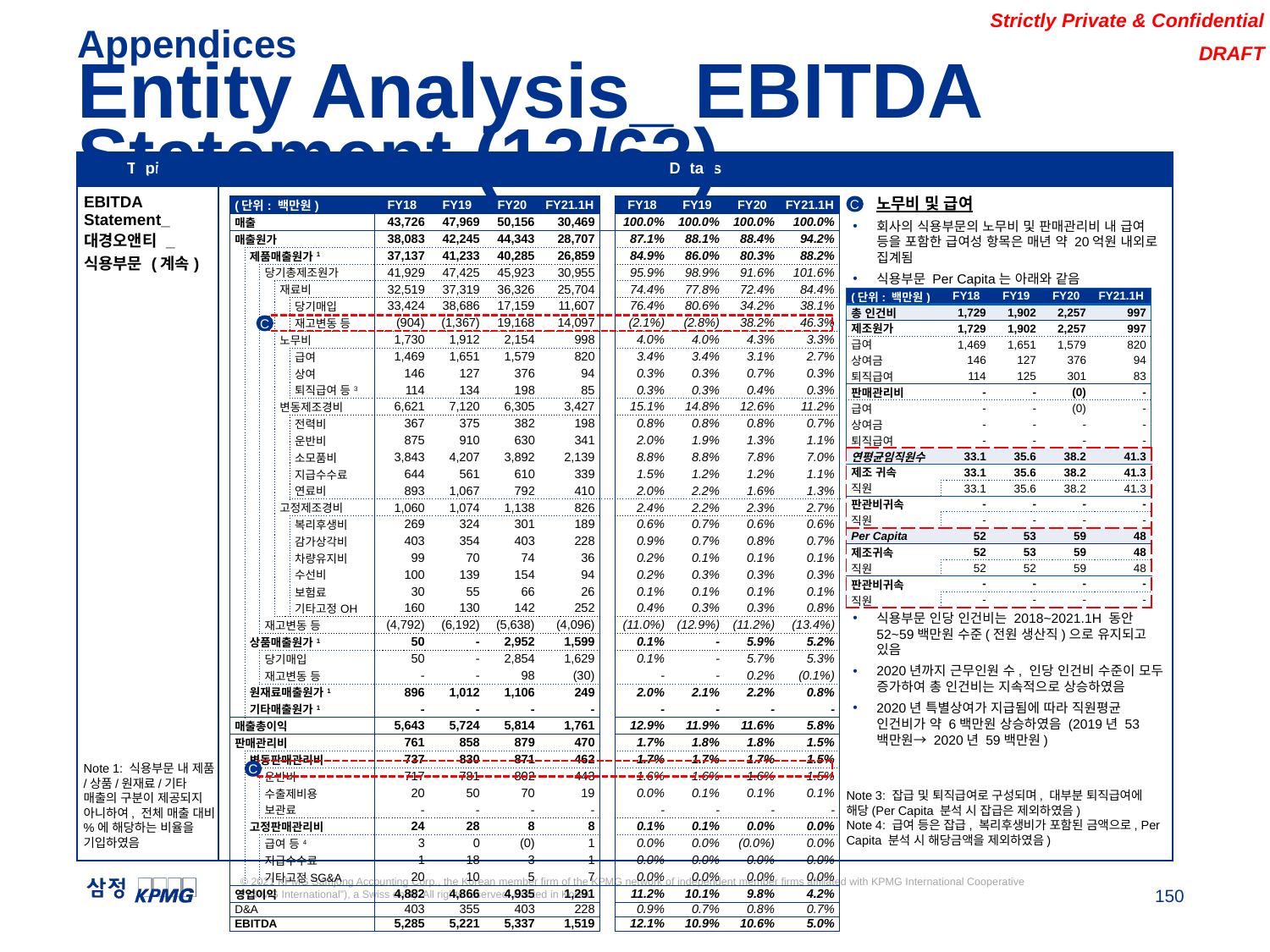

Appendices
Entity Analysis_ EBITDA Statement (13/63)
| Topic | Details |
| --- | --- |
| EBITDA Statement\_ 대경오앤티 \_식용부문 (계속) |  |
노무비 및 급여
회사의 식용부문의 노무비 및 판매관리비 내 급여 등을 포함한 급여성 항목은 매년 약 20억원 내외로 집계됨
식용부문 Per Capita는 아래와 같음

식용부문 인당 인건비는 2018~2021.1H 동안 52~59백만원 수준(전원 생산직)으로 유지되고 있음
2020년까지 근무인원 수, 인당 인건비 수준이 모두 증가하여 총 인건비는 지속적으로 상승하였음
2020년 특별상여가 지급됨에 따라 직원평균 인건비가 약 6백만원 상승하였음 (2019년 53백만원→ 2020년 59백만원)

| (단위: 백만원) |  |  |  |  | FY18 | FY19 | FY20 | FY21.1H |  | FY18 | FY19 | FY20 | FY21.1H |
| --- | --- | --- | --- | --- | --- | --- | --- | --- | --- | --- | --- | --- | --- |
| 매출 |  |  |  |  | 43,726 | 47,969 | 50,156 | 30,469 |  | 100.0% | 100.0% | 100.0% | 100.0% |
| 매출원가 |  |  |  |  | 38,083 | 42,245 | 44,343 | 28,707 |  | 87.1% | 88.1% | 88.4% | 94.2% |
|  | 제품매출원가1 |  |  |  | 37,137 | 41,233 | 40,285 | 26,859 |  | 84.9% | 86.0% | 80.3% | 88.2% |
|  |  | 당기총제조원가 |  |  | 41,929 | 47,425 | 45,923 | 30,955 |  | 95.9% | 98.9% | 91.6% | 101.6% |
|  |  |  | 재료비 |  | 32,519 | 37,319 | 36,326 | 25,704 |  | 74.4% | 77.8% | 72.4% | 84.4% |
|  |  |  |  | 당기매입 | 33,424 | 38,686 | 17,159 | 11,607 |  | 76.4% | 80.6% | 34.2% | 38.1% |
|  |  |  |  | 재고변동 등 | (904) | (1,367) | 19,168 | 14,097 |  | (2.1%) | (2.8%) | 38.2% | 46.3% |
|  |  |  | 노무비 |  | 1,730 | 1,912 | 2,154 | 998 |  | 4.0% | 4.0% | 4.3% | 3.3% |
|  |  |  |  | 급여 | 1,469 | 1,651 | 1,579 | 820 |  | 3.4% | 3.4% | 3.1% | 2.7% |
|  |  |  |  | 상여 | 146 | 127 | 376 | 94 |  | 0.3% | 0.3% | 0.7% | 0.3% |
|  |  |  |  | 퇴직급여 등3 | 114 | 134 | 198 | 85 |  | 0.3% | 0.3% | 0.4% | 0.3% |
|  |  |  | 변동제조경비 |  | 6,621 | 7,120 | 6,305 | 3,427 |  | 15.1% | 14.8% | 12.6% | 11.2% |
|  |  |  |  | 전력비 | 367 | 375 | 382 | 198 |  | 0.8% | 0.8% | 0.8% | 0.7% |
|  |  |  |  | 운반비 | 875 | 910 | 630 | 341 |  | 2.0% | 1.9% | 1.3% | 1.1% |
|  |  |  |  | 소모품비 | 3,843 | 4,207 | 3,892 | 2,139 |  | 8.8% | 8.8% | 7.8% | 7.0% |
|  |  |  |  | 지급수수료 | 644 | 561 | 610 | 339 |  | 1.5% | 1.2% | 1.2% | 1.1% |
|  |  |  |  | 연료비 | 893 | 1,067 | 792 | 410 |  | 2.0% | 2.2% | 1.6% | 1.3% |
|  |  |  | 고정제조경비 |  | 1,060 | 1,074 | 1,138 | 826 |  | 2.4% | 2.2% | 2.3% | 2.7% |
|  |  |  |  | 복리후생비 | 269 | 324 | 301 | 189 |  | 0.6% | 0.7% | 0.6% | 0.6% |
|  |  |  |  | 감가상각비 | 403 | 354 | 403 | 228 |  | 0.9% | 0.7% | 0.8% | 0.7% |
|  |  |  |  | 차량유지비 | 99 | 70 | 74 | 36 |  | 0.2% | 0.1% | 0.1% | 0.1% |
|  |  |  |  | 수선비 | 100 | 139 | 154 | 94 |  | 0.2% | 0.3% | 0.3% | 0.3% |
|  |  |  |  | 보험료 | 30 | 55 | 66 | 26 |  | 0.1% | 0.1% | 0.1% | 0.1% |
|  |  |  |  | 기타고정OH | 160 | 130 | 142 | 252 |  | 0.4% | 0.3% | 0.3% | 0.8% |
|  |  | 재고변동 등 |  |  | (4,792) | (6,192) | (5,638) | (4,096) |  | (11.0%) | (12.9%) | (11.2%) | (13.4%) |
|  | 상품매출원가1 |  |  |  | 50 | - | 2,952 | 1,599 |  | 0.1% | - | 5.9% | 5.2% |
|  |  | 당기매입 |  |  | 50 | - | 2,854 | 1,629 |  | 0.1% | - | 5.7% | 5.3% |
|  |  | 재고변동 등 |  |  | - | - | 98 | (30) |  | - | - | 0.2% | (0.1%) |
|  | 원재료매출원가1 |  |  |  | 896 | 1,012 | 1,106 | 249 |  | 2.0% | 2.1% | 2.2% | 0.8% |
|  | 기타매출원가1 |  |  |  | - | - | - | - |  | - | - | - | - |
| 매출총이익 |  |  |  |  | 5,643 | 5,724 | 5,814 | 1,761 |  | 12.9% | 11.9% | 11.6% | 5.8% |
| 판매관리비 |  |  |  |  | 761 | 858 | 879 | 470 |  | 1.7% | 1.8% | 1.8% | 1.5% |
|  | 변동판매관리비 |  |  |  | 737 | 830 | 871 | 462 |  | 1.7% | 1.7% | 1.7% | 1.5% |
|  |  | 운반비 |  |  | 717 | 781 | 802 | 443 |  | 1.6% | 1.6% | 1.6% | 1.5% |
|  |  | 수출제비용 |  |  | 20 | 50 | 70 | 19 |  | 0.0% | 0.1% | 0.1% | 0.1% |
|  |  | 보관료 |  |  | - | - | - | - |  | - | - | - | - |
|  | 고정판매관리비 |  |  |  | 24 | 28 | 8 | 8 |  | 0.1% | 0.1% | 0.0% | 0.0% |
|  |  | 급여 등4 |  |  | 3 | 0 | (0) | 1 |  | 0.0% | 0.0% | (0.0%) | 0.0% |
|  |  | 지급수수료 |  |  | 1 | 18 | 3 | 1 |  | 0.0% | 0.0% | 0.0% | 0.0% |
|  |  | 기타고정SG&A |  |  | 20 | 10 | 5 | 7 |  | 0.0% | 0.0% | 0.0% | 0.0% |
| 영업이익 |  |  |  |  | 4,882 | 4,866 | 4,935 | 1,291 |  | 11.2% | 10.1% | 9.8% | 4.2% |
| D&A |  |  |  |  | 403 | 355 | 403 | 228 |  | 0.9% | 0.7% | 0.8% | 0.7% |
| EBITDA |  |  |  |  | 5,285 | 5,221 | 5,337 | 1,519 |  | 12.1% | 10.9% | 10.6% | 5.0% |
C
| (단위: 백만원) | FY18 | FY19 | FY20 | FY21.1H |
| --- | --- | --- | --- | --- |
| 총 인건비 | 1,729 | 1,902 | 2,257 | 997 |
| 제조원가 | 1,729 | 1,902 | 2,257 | 997 |
| 급여 | 1,469 | 1,651 | 1,579 | 820 |
| 상여금 | 146 | 127 | 376 | 94 |
| 퇴직급여 | 114 | 125 | 301 | 83 |
| 판매관리비 | - | - | (0) | - |
| 급여 | - | - | (0) | - |
| 상여금 | - | - | - | - |
| 퇴직급여 | - | - | - | - |
| 연평균임직원수 | 33.1 | 35.6 | 38.2 | 41.3 |
| 제조 귀속 | 33.1 | 35.6 | 38.2 | 41.3 |
| 직원 | 33.1 | 35.6 | 38.2 | 41.3 |
| 판관비귀속 | - | - | - | - |
| 직원 | - | - | - | - |
| Per Capita | 52 | 53 | 59 | 48 |
| 제조귀속 | 52 | 53 | 59 | 48 |
| 직원 | 52 | 52 | 59 | 48 |
| 판관비귀속 | - | - | - | - |
| 직원 | - | - | - | - |
C

Note 1: 식용부문 내 제품/상품/원재료/기타 매출의 구분이 제공되지 아니하여, 전체 매출 대비 %에 해당하는 비율을 기입하였음
C

Note 3: 잡급 및 퇴직급여로 구성되며, 대부분 퇴직급여에 해당(Per Capita 분석 시 잡급은 제외하였음)
Note 4: 급여 등은 잡급, 복리후생비가 포함된 금액으로, Per Capita 분석 시 해당금액을 제외하였음)